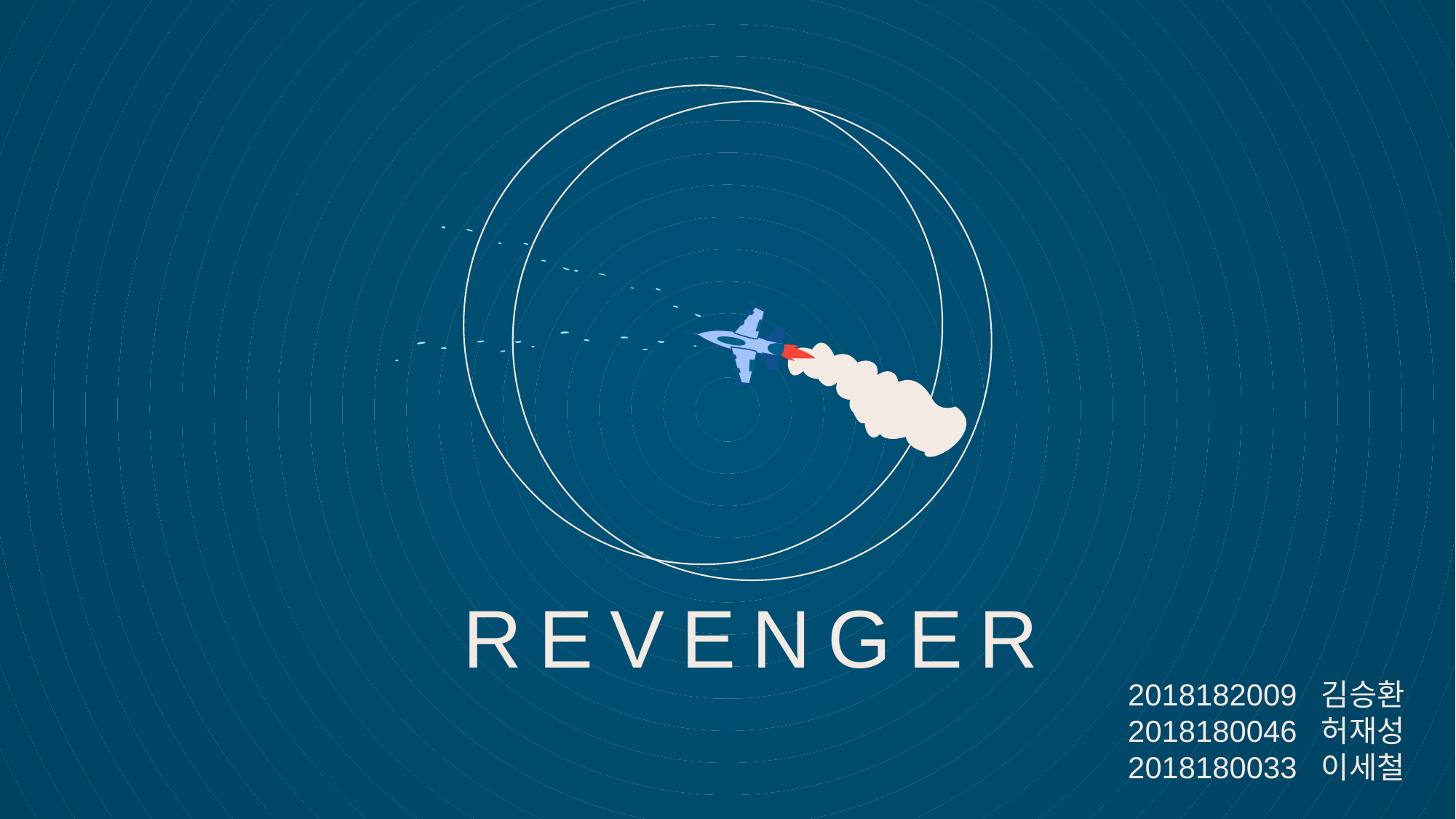

REVENGER
2018182009  김승환
2018180046  허재성
2018180033  이세철